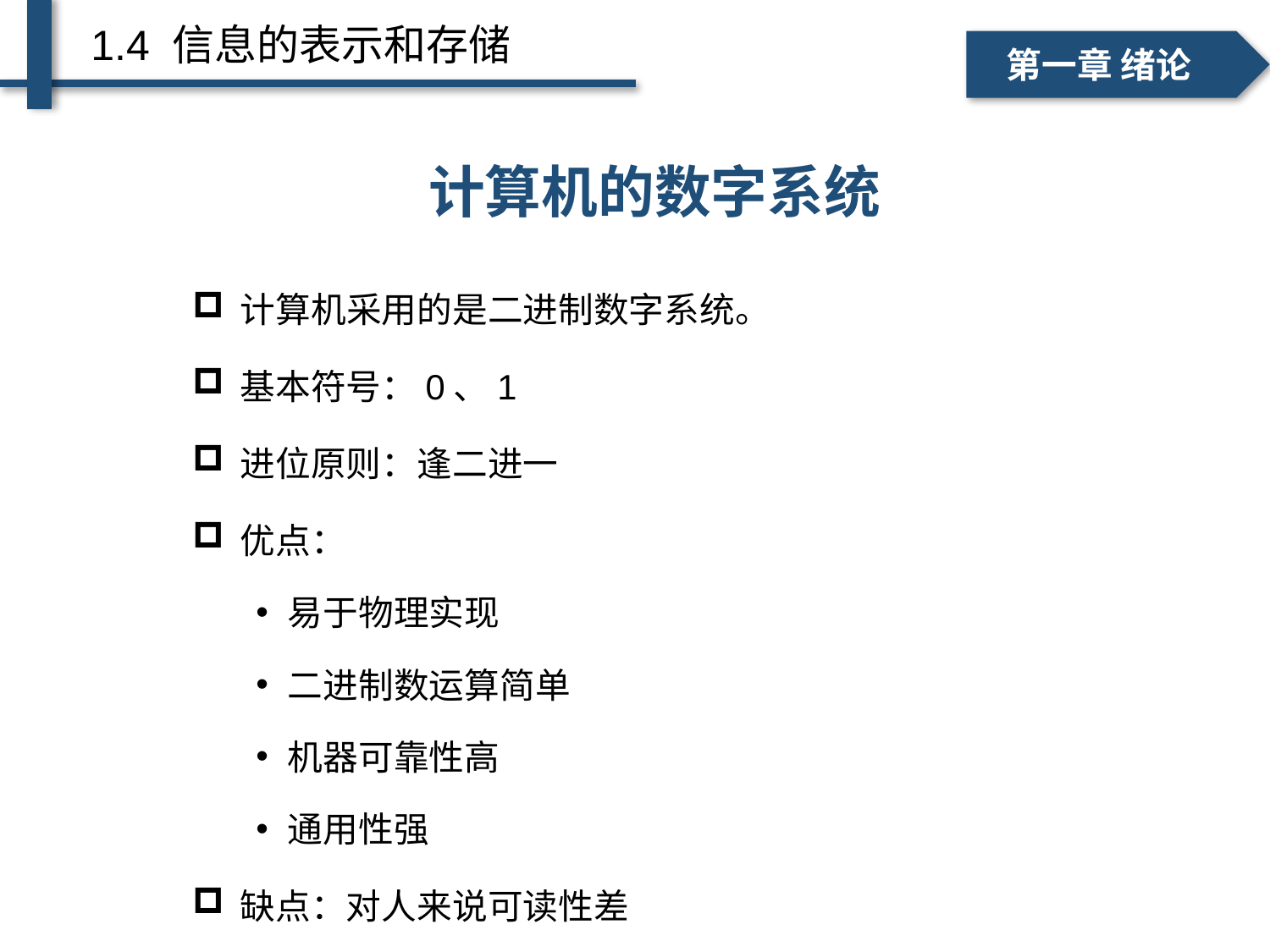

1.4 信息的表示和存储

一、个人简介
二、学术成绩

第一章 绪论
# 计算机的数字系统
维护

计算机的数字系统
计算机采用的是二进制数字系统。
基本符号：0、1
进位原则：逢二进一
优点：
易于物理实现
二进制数运算简单
机器可靠性高
通用性强
缺点：对人来说可读性差
44